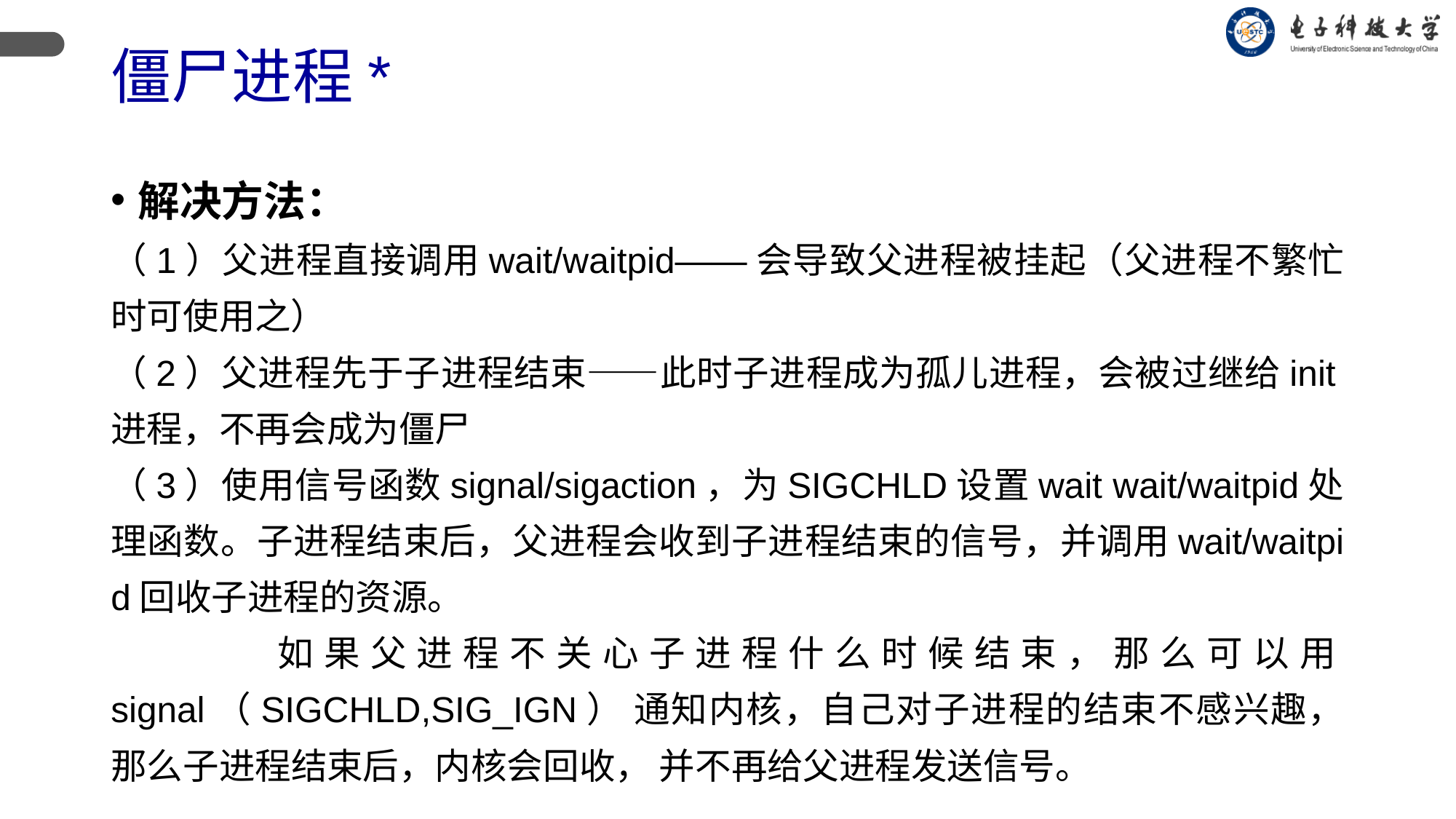

# 僵尸进程*
解决方法：
（1）父进程直接调用wait/waitpid——会导致父进程被挂起（父进程不繁忙时可使用之）
（2）父进程先于子进程结束——此时子进程成为孤儿进程，会被过继给init进程，不再会成为僵尸
（3）使用信号函数signal/sigaction，为SIGCHLD设置wait wait/waitpid处理函数。子进程结束后，父进程会收到子进程结束的信号，并调用wait/waitpid回收子进程的资源。
        如果父进程不关心子进程什么时候结束，那么可以用signal（SIGCHLD,SIG_IGN） 通知内核，自己对子进程的结束不感兴趣，那么子进程结束后，内核会回收， 并不再给父进程发送信号。